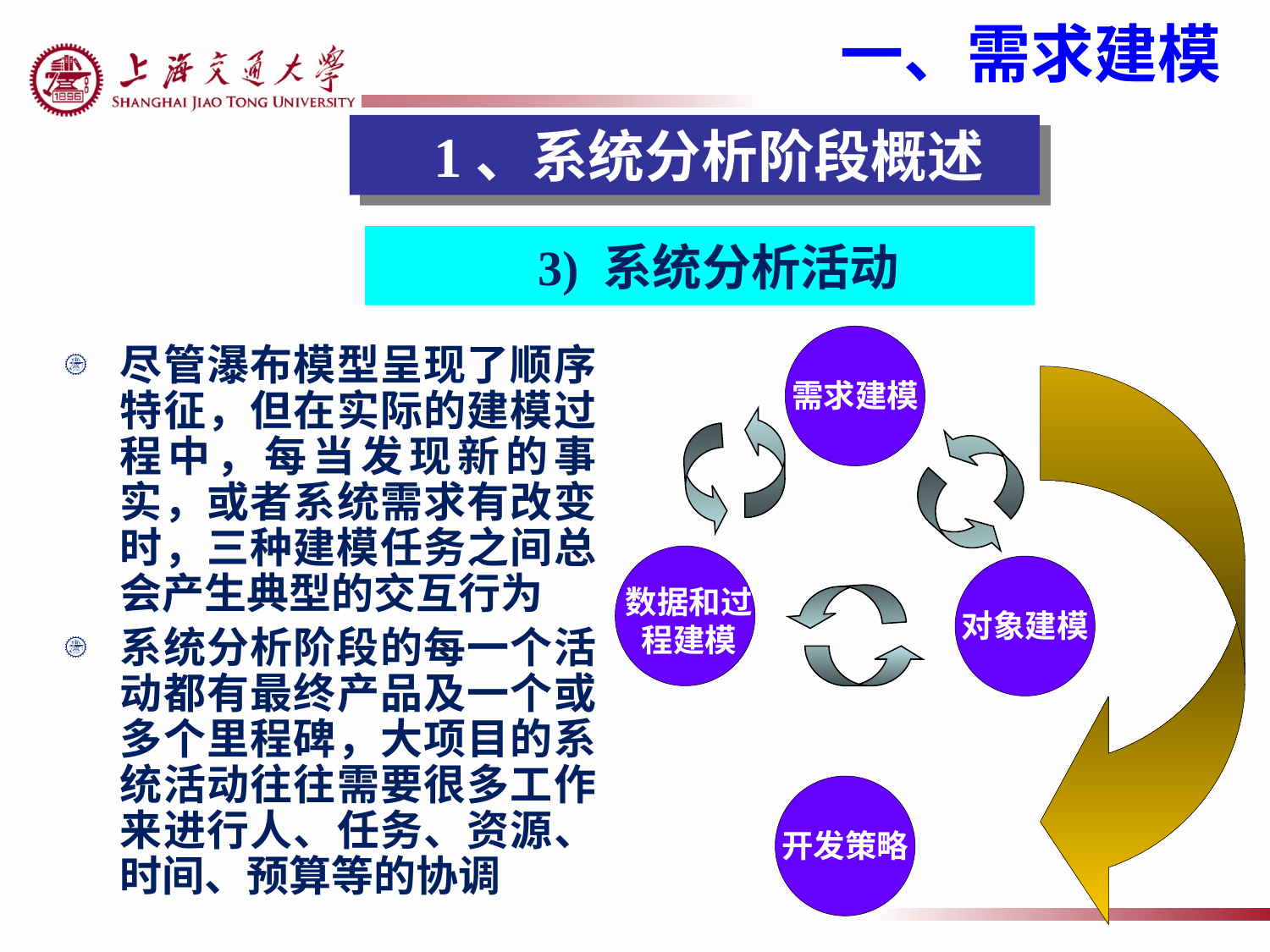

一、需求建模
  1、系统分析阶段概述
3) 系统分析活动

需求建模

数据和过程建模

对象建模

开发策略
尽管瀑布模型呈现了顺序特征，但在实际的建模过程中，每当发现新的事实，或者系统需求有改变时，三种建模任务之间总会产生典型的交互行为
系统分析阶段的每一个活动都有最终产品及一个或多个里程碑，大项目的系统活动往往需要很多工作来进行人、任务、资源、时间、预算等的协调